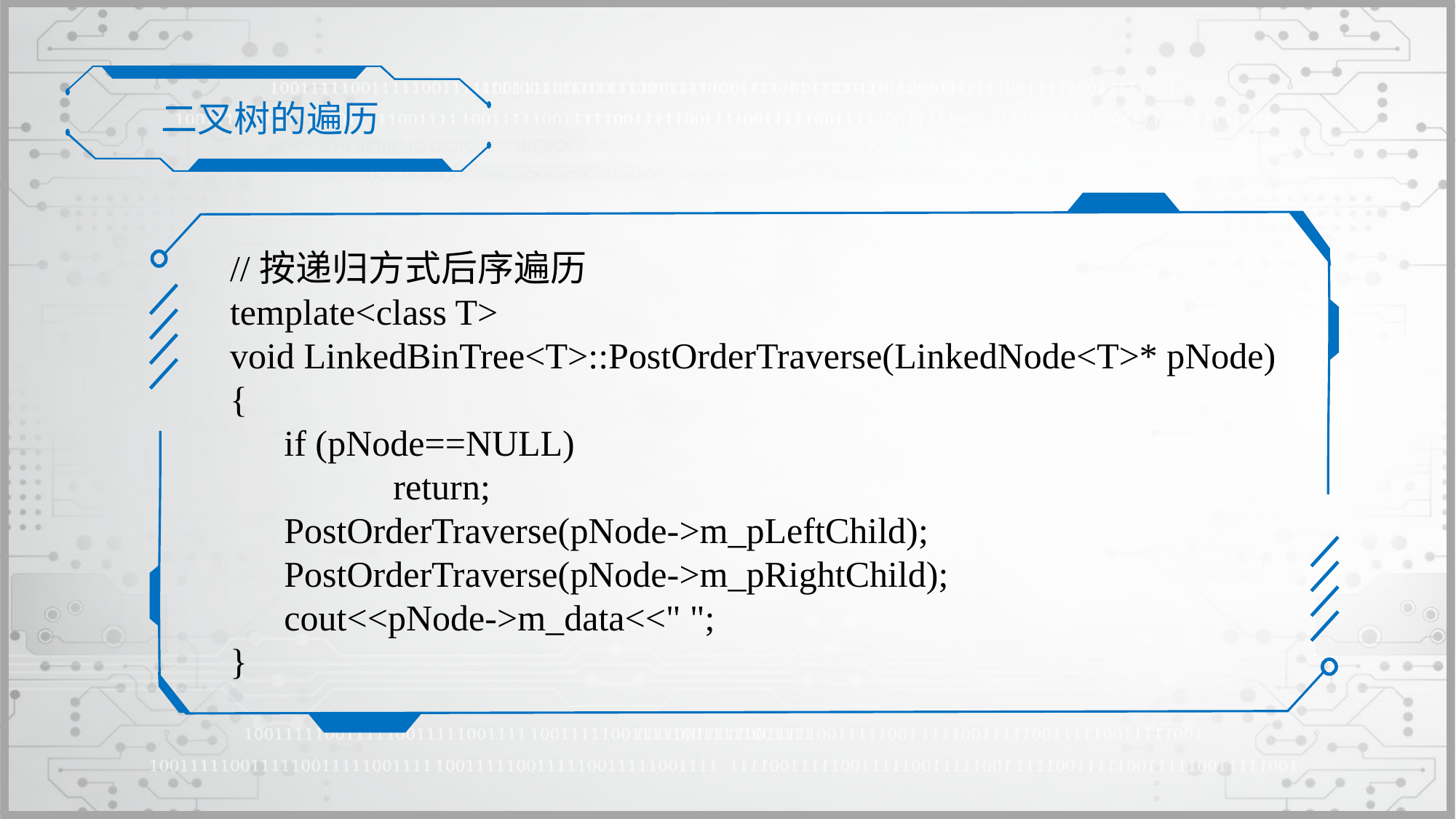

二叉树的遍历

//按递归方式后序遍历
template<class T>
void LinkedBinTree<T>::PostOrderTraverse(LinkedNode<T>* pNode)
{
	if (pNode==NULL)
		return;
	PostOrderTraverse(pNode->m_pLeftChild);
	PostOrderTraverse(pNode->m_pRightChild);
	cout<<pNode->m_data<<" ";
}